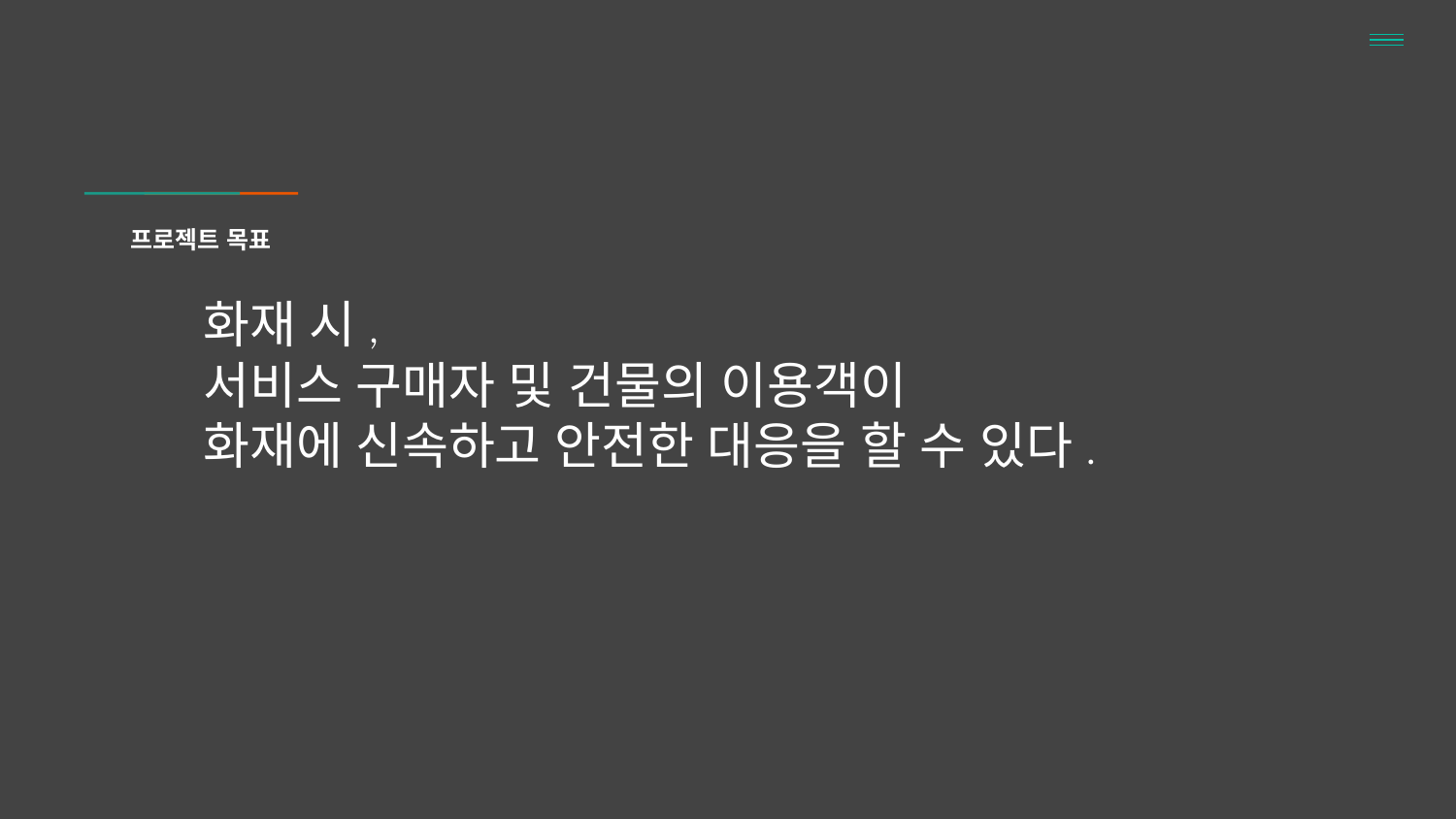

# 프로젝트 목표
화재 시,
서비스 구매자 및 건물의 이용객이
화재에 신속하고 안전한 대응을 할 수 있다.